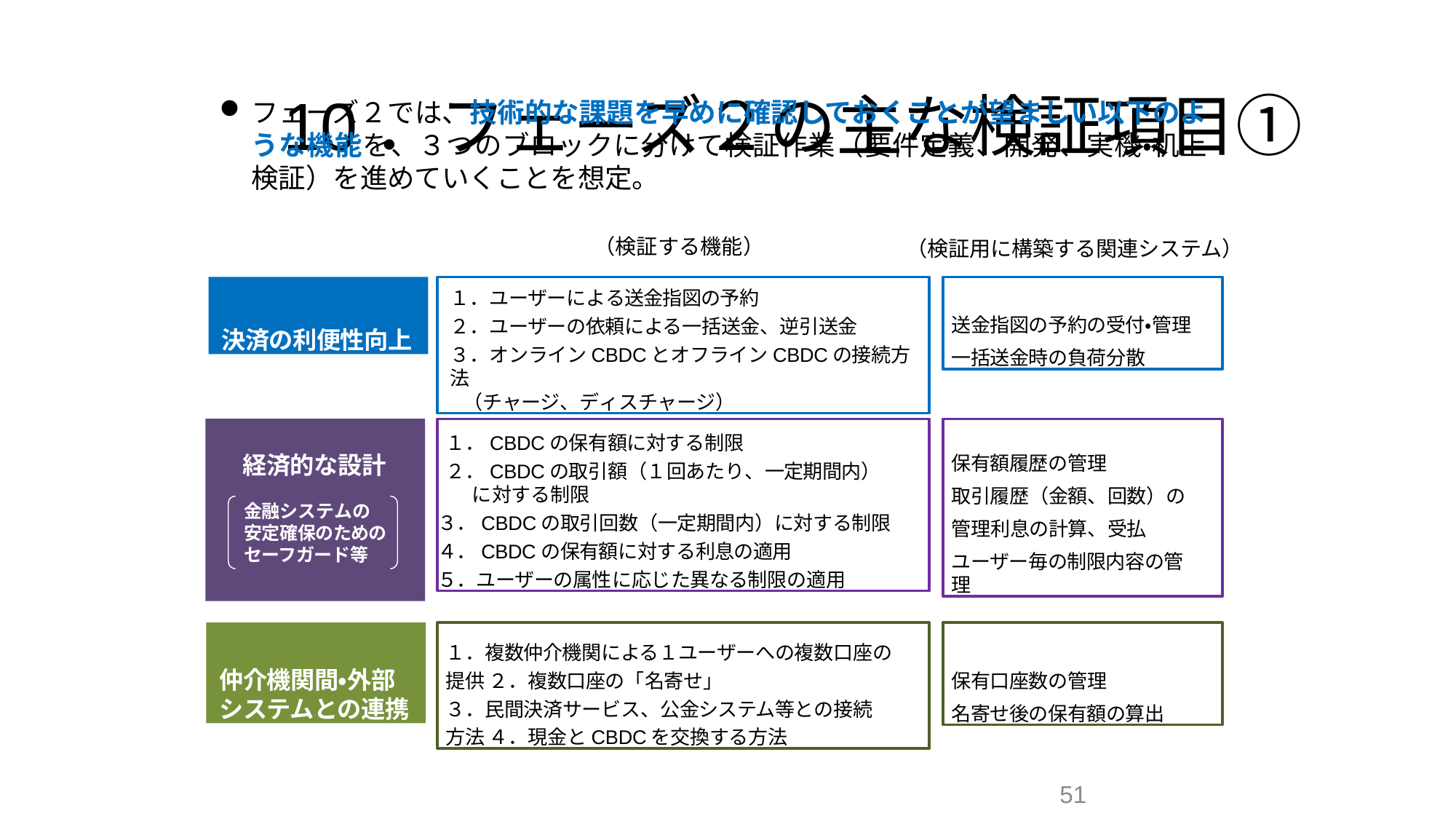

# 10．フェーズ２の主な検証項目①
フェーズ２では、技術的な課題を早めに確認しておくことが望ましい以下のような機能を、３つのブロックに分けて検証作業（要件定義、開発、実機・机上検証）を進めていくことを想定。
（検証する機能）
（検証用に構築する関連システム）

決済の利便性向上
１．ユーザーによる送金指図の予約
２．ユーザーの依頼による一括送金、逆引送金
３．オンラインCBDCとオフラインCBDCの接続方法
（チャージ、ディスチャージ）

送金指図の予約の受付・管理一括送金時の負荷分散

経済的な設計
金融システムの 安定確保のためのセーフガード等
１．CBDCの保有額に対する制限
２．CBDCの取引額（１回あたり、一定期間内）に対する制限
３．CBDCの取引回数（一定期間内）に対する制限
４．CBDCの保有額に対する利息の適用
５．ユーザーの属性に応じた異なる制限の適用

保有額履歴の管理
取引履歴（金額、回数）の管理利息の計算、受払
ユーザー毎の制限内容の管理

仲介機関間・外部システムとの連携
１．複数仲介機関による１ユーザーへの複数口座の提供 ２．複数口座の「名寄せ」
３．民間決済サービス、公金システム等との接続方法 ４．現金とCBDCを交換する方法

保有口座数の管理
名寄せ後の保有額の算出
51